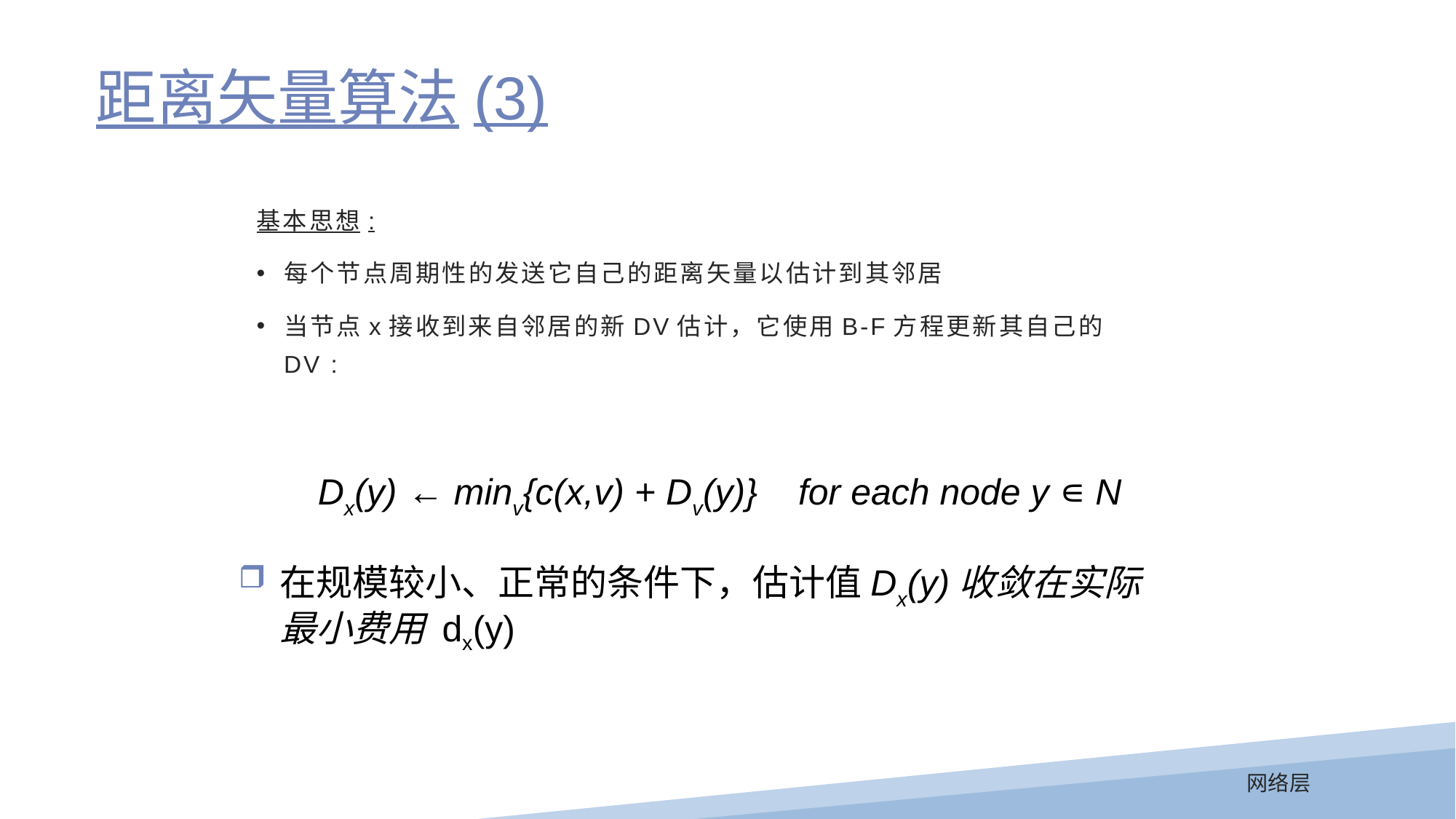

距离矢量算法(3)
基本思想:
每个节点周期性的发送它自己的距离矢量以估计到其邻居
当节点x接收到来自邻居的新DV估计，它使用B-F方程更新其自己的DV :
Dx(y) ← minv{c(x,v) + Dv(y)}    for each node y ∊ N
在规模较小、正常的条件下，估计值Dx(y)收敛在实际最小费用 dx(y)

网络层
16